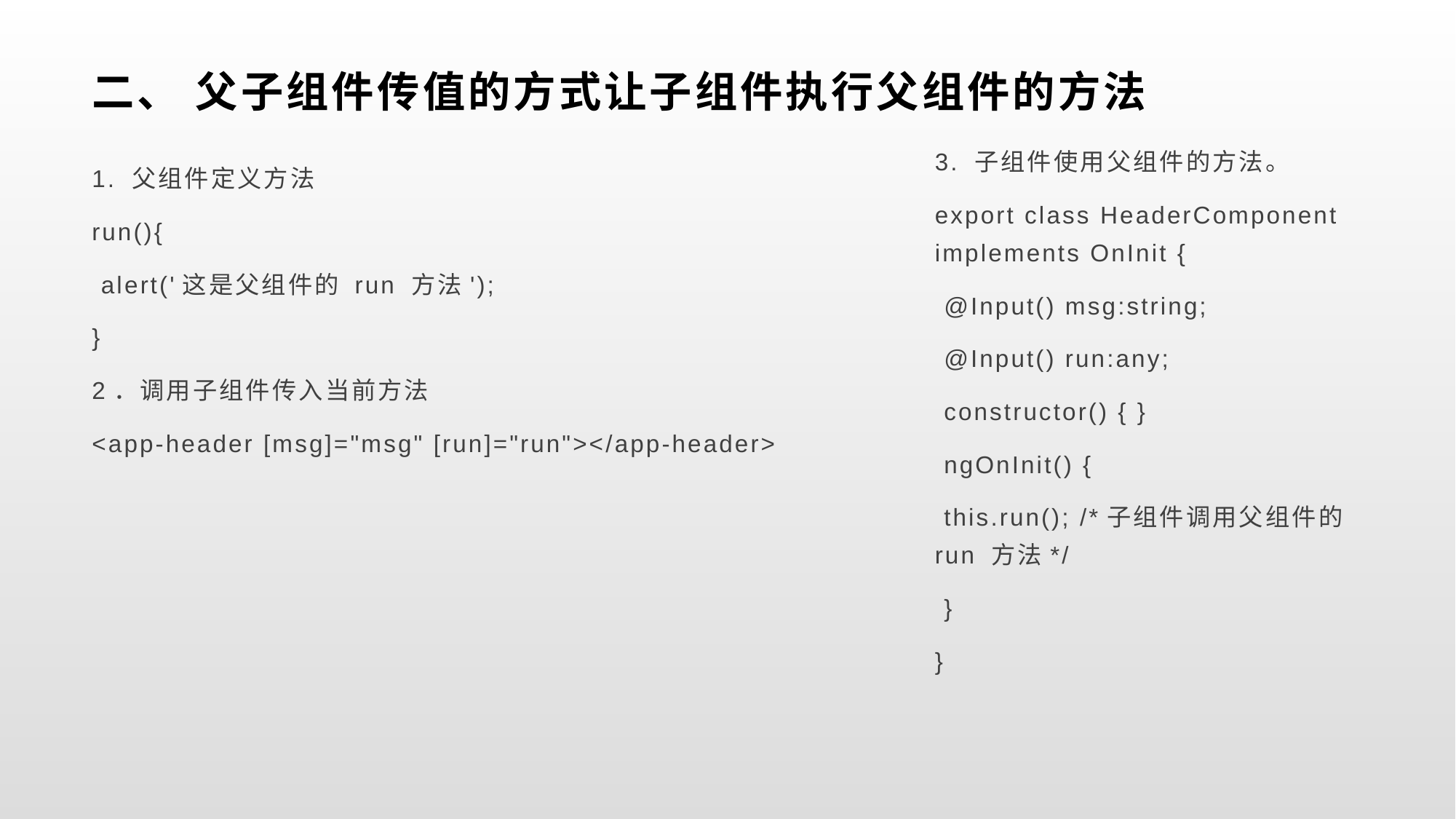

# 二、 父子组件传值的方式让子组件执行父组件的方法
3. 子组件使用父组件的方法。
export class HeaderComponent implements OnInit {
 @Input() msg:string;
 @Input() run:any;
 constructor() { }
 ngOnInit() {
 this.run(); /*子组件调用父组件的 run 方法*/
 }
}

1. 父组件定义方法
run(){
 alert('这是父组件的 run 方法');
}
2．调用子组件传入当前方法
<app-header [msg]="msg" [run]="run"></app-header>